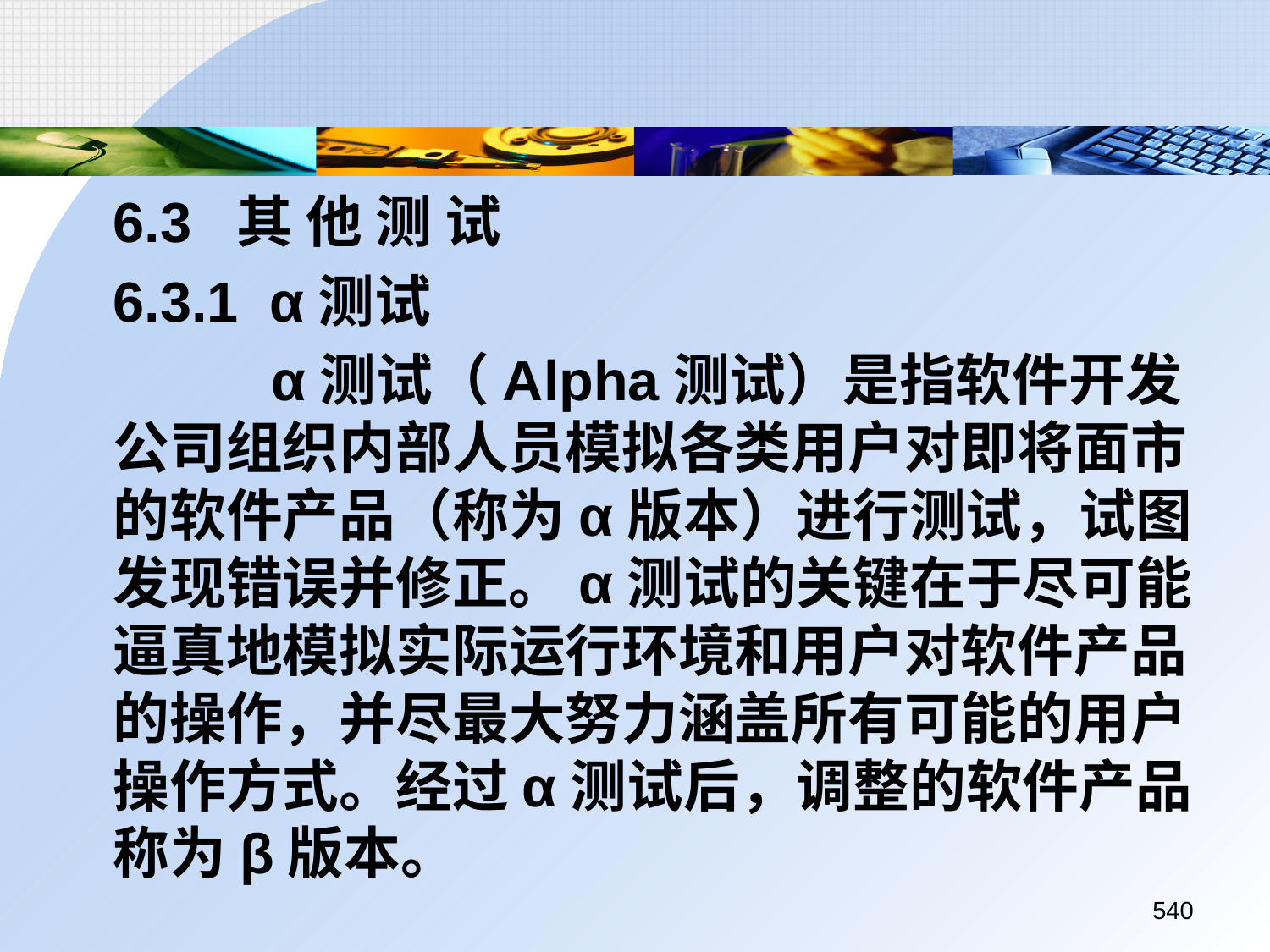

6.3  其 他 测 试
	6.3.1  α测试
		  α测试（Alpha测试）是指软件开发公司组织内部人员模拟各类用户对即将面市的软件产品（称为α版本）进行测试，试图发现错误并修正。α测试的关键在于尽可能逼真地模拟实际运行环境和用户对软件产品的操作，并尽最大努力涵盖所有可能的用户操作方式。经过α测试后，调整的软件产品称为β版本。
540